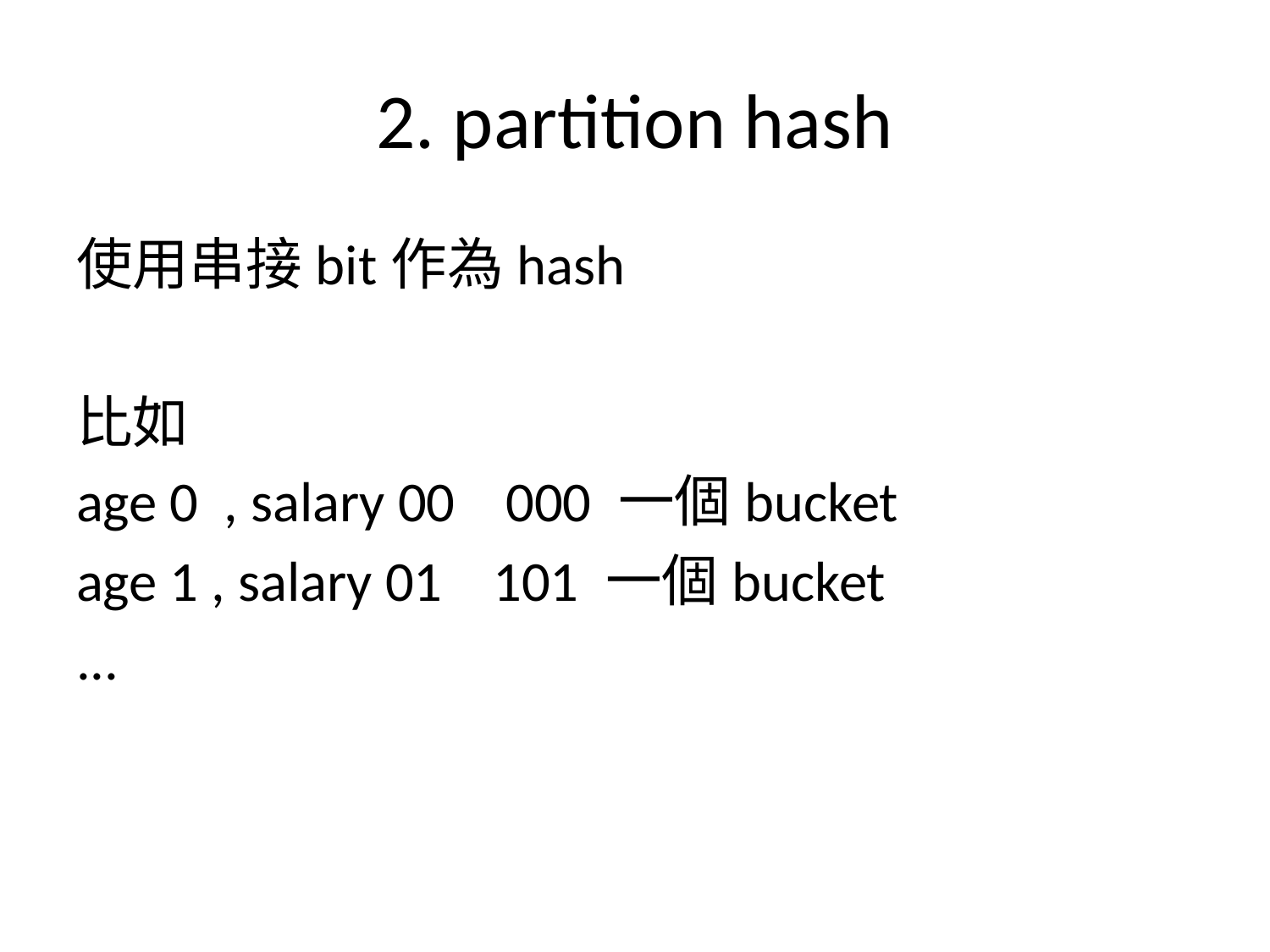

# 2. partition hash
使用串接bit作為hash

比如
age 0  , salary 00    000 一個bucket
age 1 , salary 01    101 一個bucket
...